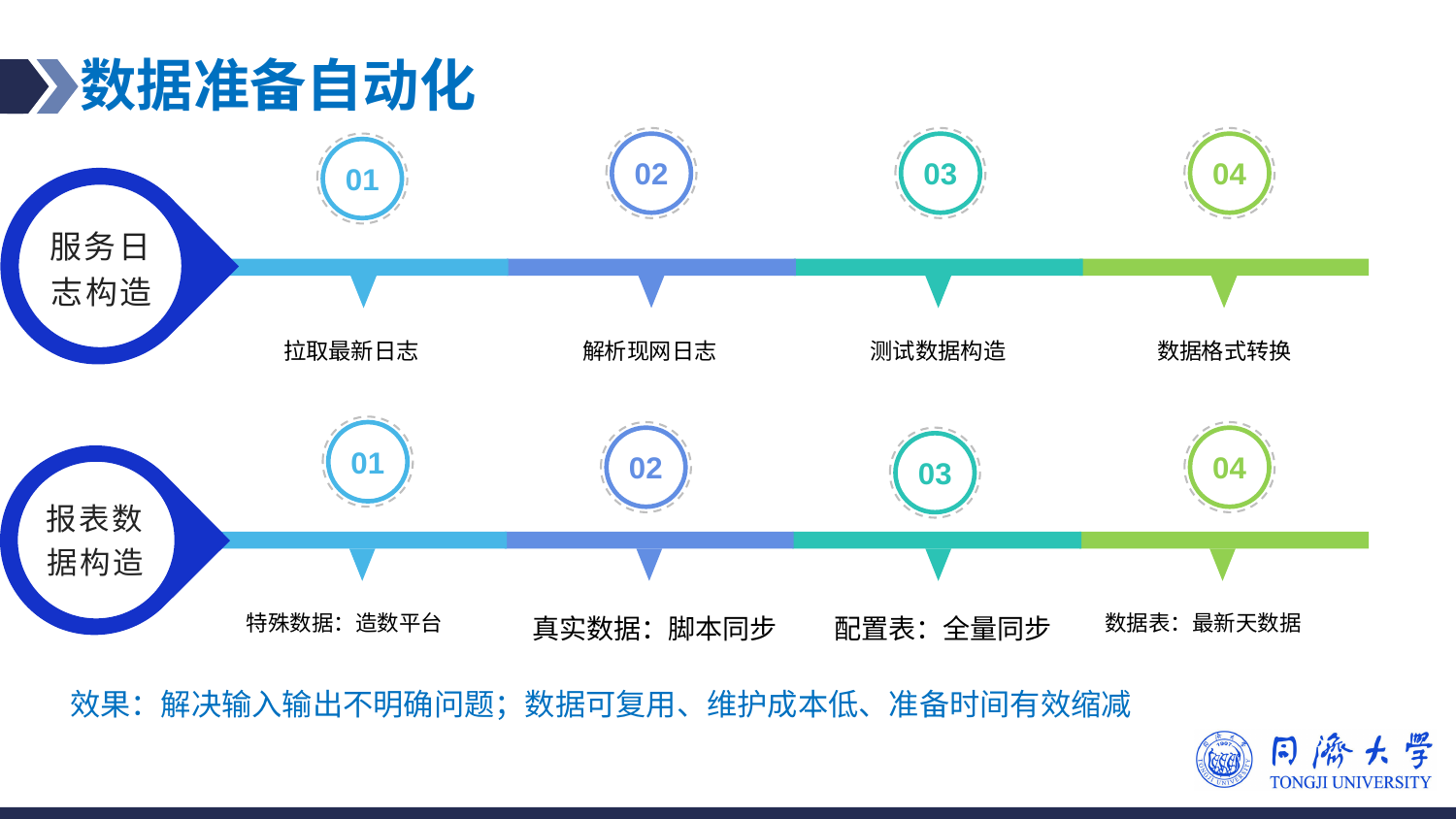

# 数据准备自动化

02

03

04

01

拉取最新日志
测试数据构造
数据格式转换
解析现网日志

服务日志构造

报表数据构造

01

02

04

03

特殊数据：造数平台
真实数据：脚本同步
配置表：全量同步
数据表：最新天数据
效果：解决输入输出不明确问题；数据可复用、维护成本低、准备时间有效缩减